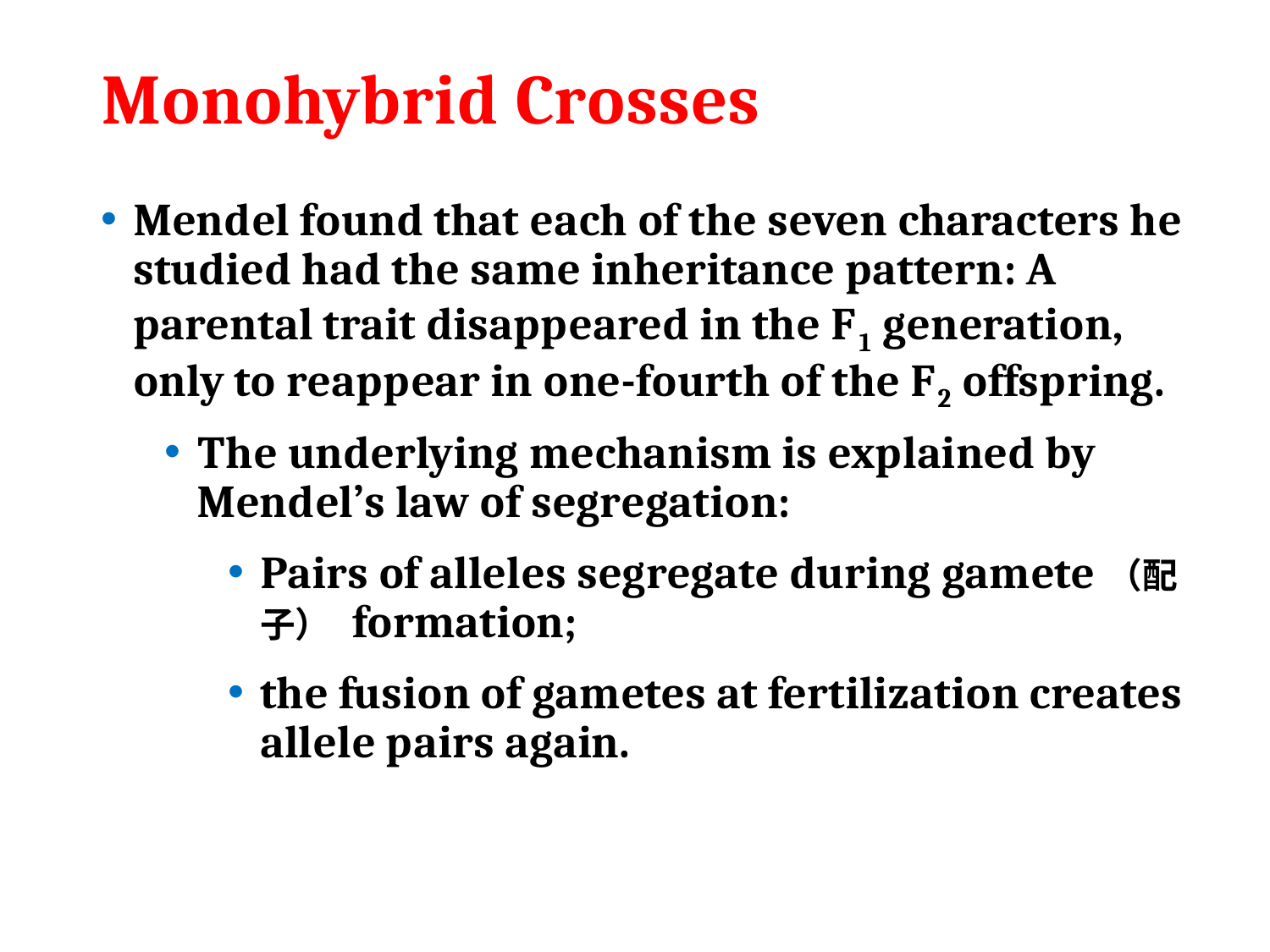

# Monohybrid Crosses
Mendel found that each of the seven characters he studied had the same inheritance pattern: A parental trait disappeared in the F1 generation, only to reappear in one-fourth of the F2 offspring.
The underlying mechanism is explained by Mendel’s law of segregation:
Pairs of alleles segregate during gamete（配子） formation;
the fusion of gametes at fertilization creates allele pairs again.